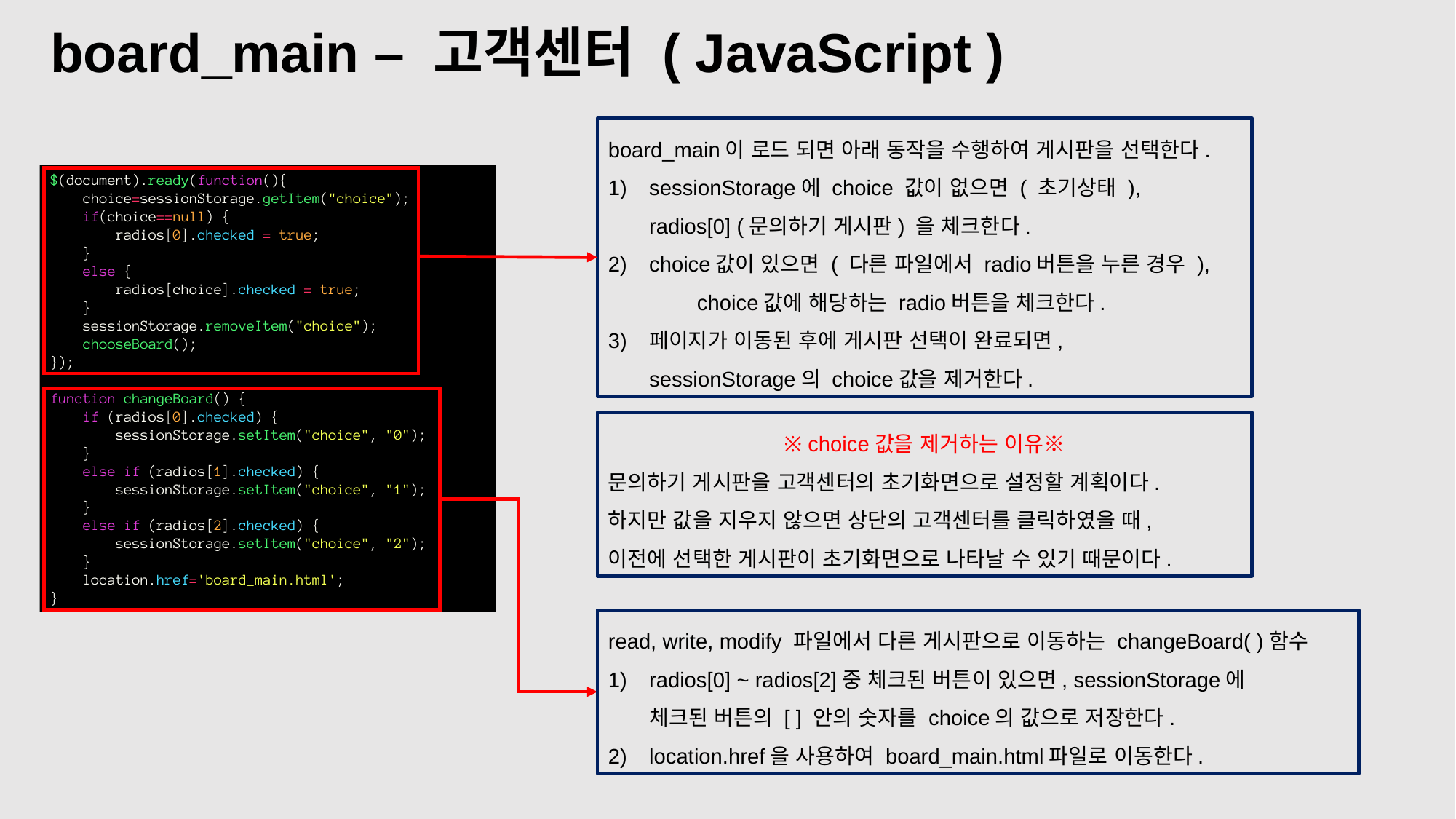

board_main – 고객센터 ( JavaScript )
board_main이 로드 되면 아래 동작을 수행하여 게시판을 선택한다.
sessionStorage에 choice 값이 없으면 ( 초기상태 ),                radios[0] (문의하기 게시판) 을 체크한다.
choice값이 있으면 ( 다른 파일에서 radio버튼을 누른 경우 ),              choice값에 해당하는 radio버튼을 체크한다.
페이지가 이동된 후에 게시판 선택이 완료되면,            sessionStorage의 choice값을 제거한다.
$(document).ready(function(){
    choice=sessionStorage.getItem("choice");
    if(choice==null) {
        radios[0].checked = true;
    }
    else {
        radios[choice].checked = true;
    }
    sessionStorage.removeItem("choice");
    chooseBoard();
});

function changeBoard() {
    if (radios[0].checked) {
        sessionStorage.setItem("choice", "0");
    }
    else if (radios[1].checked) {
        sessionStorage.setItem("choice", "1");
    }
    else if (radios[2].checked) {
        sessionStorage.setItem("choice", "2");
    }
    location.href='board_main.html';
}

※ choice값을 제거하는 이유※
문의하기 게시판을 고객센터의 초기화면으로 설정할 계획이다.
하지만 값을 지우지 않으면 상단의 고객센터를 클릭하였을 때,
이전에 선택한 게시판이 초기화면으로 나타날 수 있기 때문이다.
read, write, modify 파일에서 다른 게시판으로 이동하는 changeBoard( )함수
radios[0] ~ radios[2]중 체크된 버튼이 있으면, sessionStorage에          체크된 버튼의 [ ] 안의 숫자를 choice의 값으로 저장한다.
location.href을 사용하여 board_main.html파일로 이동한다.